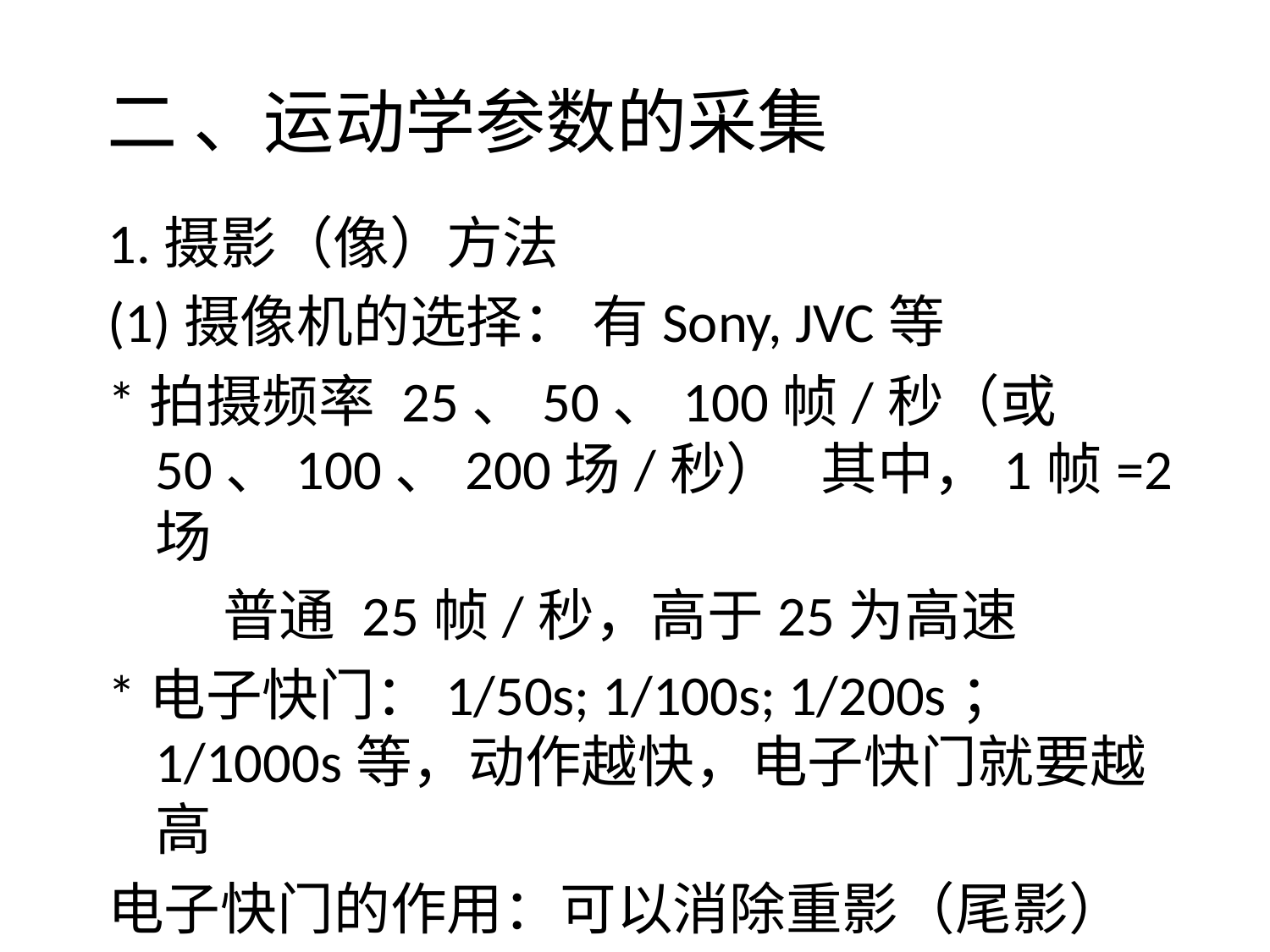

二 、运动学参数的采集
1.摄影（像）方法
(1)摄像机的选择： 有Sony, JVC等
*拍摄频率 25、50、100帧/秒（或50、100、200场/秒）   其中，1帧=2场
        普通 25帧/秒，高于25为高速
*电子快门：1/50s; 1/100s; 1/200s；1/1000s等，动作越快，电子快门就要越高
电子快门的作用：可以消除重影（尾影）